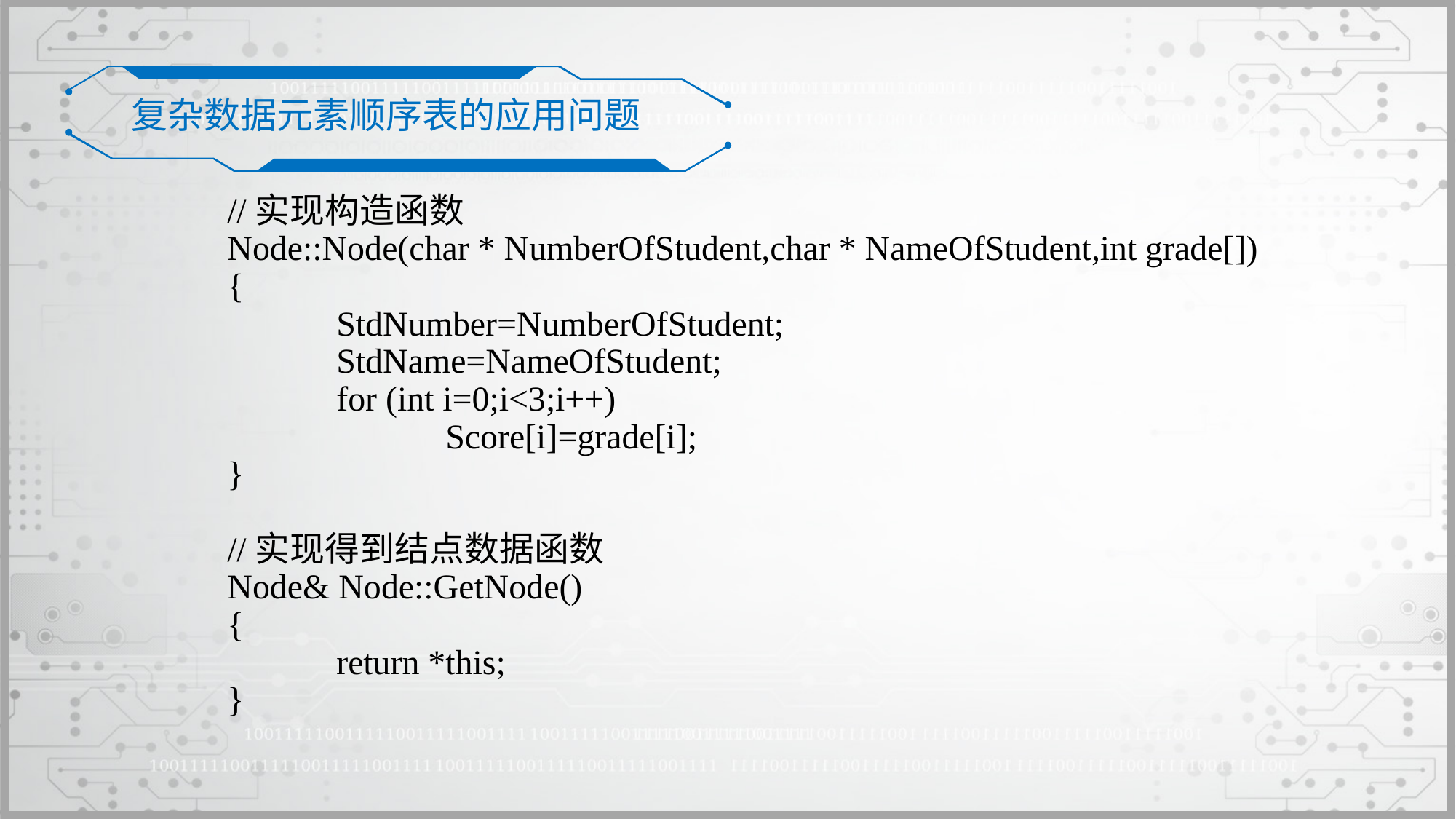

复杂数据元素顺序表的应用问题
//实现构造函数
Node::Node(char * NumberOfStudent,char * NameOfStudent,int grade[])
{
	StdNumber=NumberOfStudent;
	StdName=NameOfStudent;
	for (int i=0;i<3;i++)
		Score[i]=grade[i];
}

//实现得到结点数据函数
Node& Node::GetNode()
{
	return *this;
}